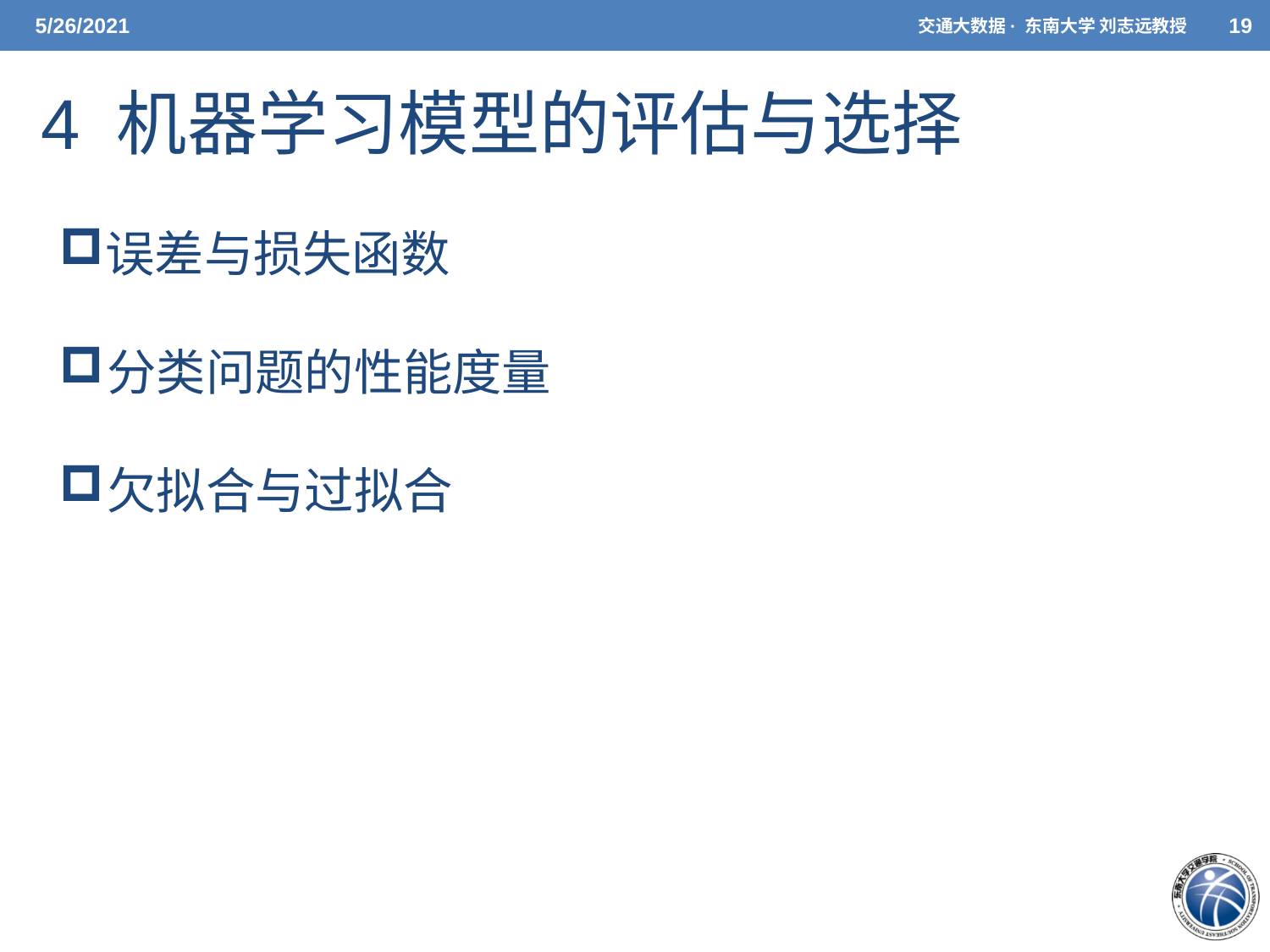

5/26/2021
交通大数据· 东南大学 刘志远教授
19
# 4 机器学习模型的评估与选择
误差与损失函数

分类问题的性能度量

欠拟合与过拟合